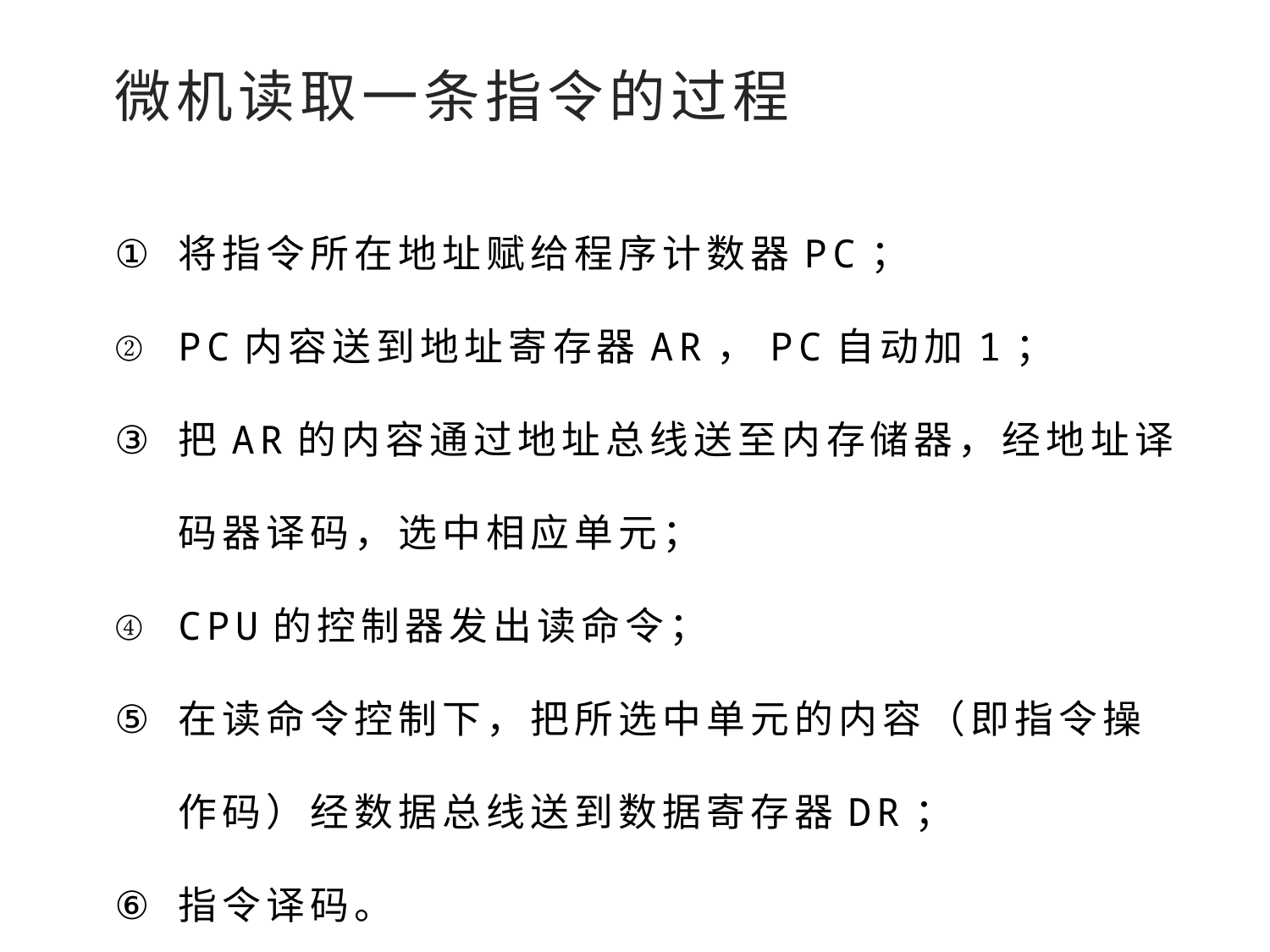

微机读取一条指令的过程
将指令所在地址赋给程序计数器PC；
PC内容送到地址寄存器AR，PC自动加1；
把AR的内容通过地址总线送至内存储器，经地址译码器译码，选中相应单元；
CPU的控制器发出读命令；
在读命令控制下，把所选中单元的内容（即指令操作码）经数据总线送到数据寄存器DR；
指令译码。